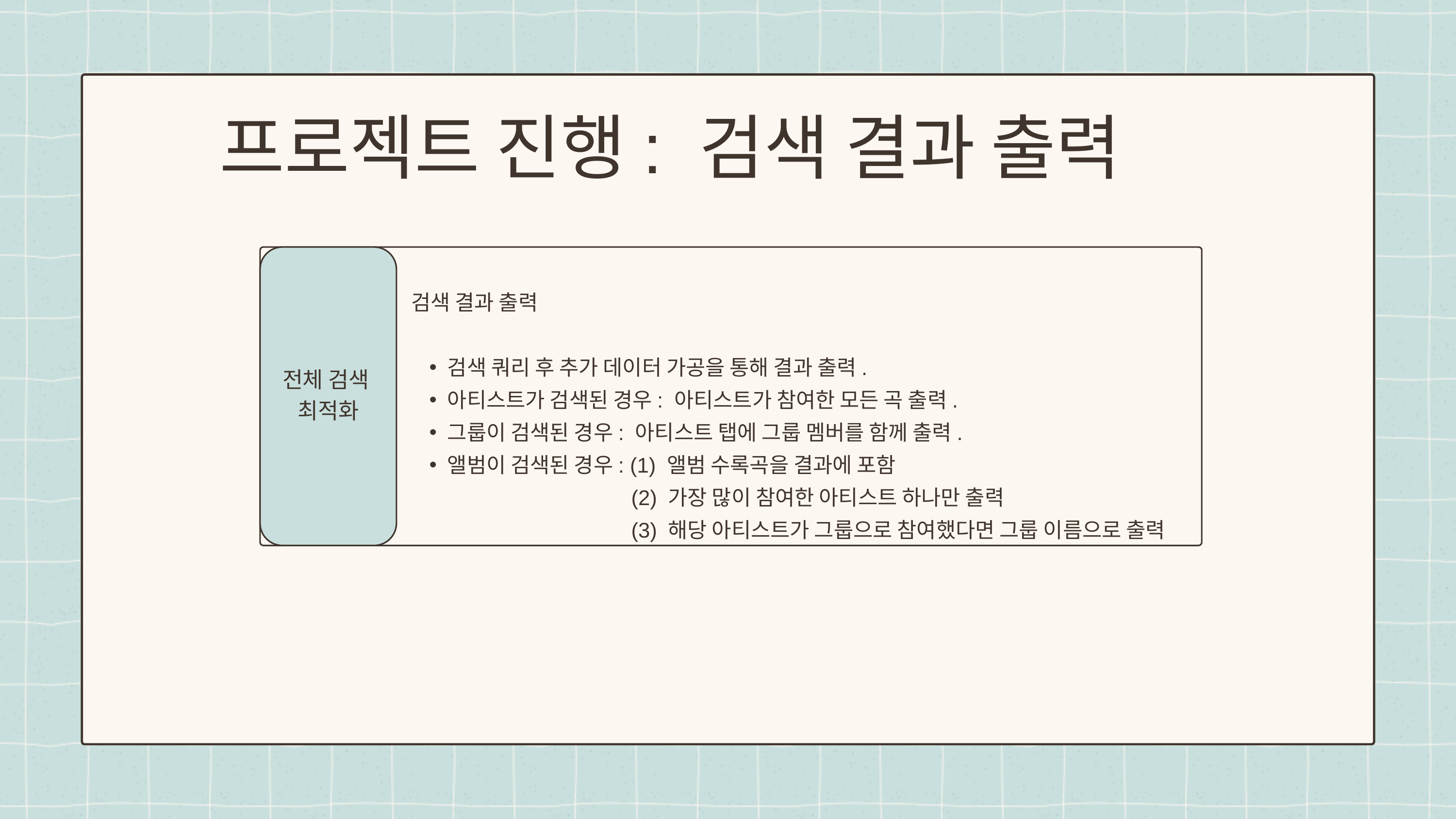

프로젝트 진행: 검색 결과 출력

전체 검색
최적화
검색 결과 출력

검색 쿼리 후 추가 데이터 가공을 통해 결과 출력.
아티스트가 검색된 경우: 아티스트가 참여한 모든 곡 출력.
그룹이 검색된 경우: 아티스트 탭에 그룹 멤버를 함께 출력.
앨범이 검색된 경우: (1) 앨범 수록곡을 결과에 포함
                                     (2) 가장 많이 참여한 아티스트 하나만 출력
                                     (3) 해당 아티스트가 그룹으로 참여했다면 그룹 이름으로 출력